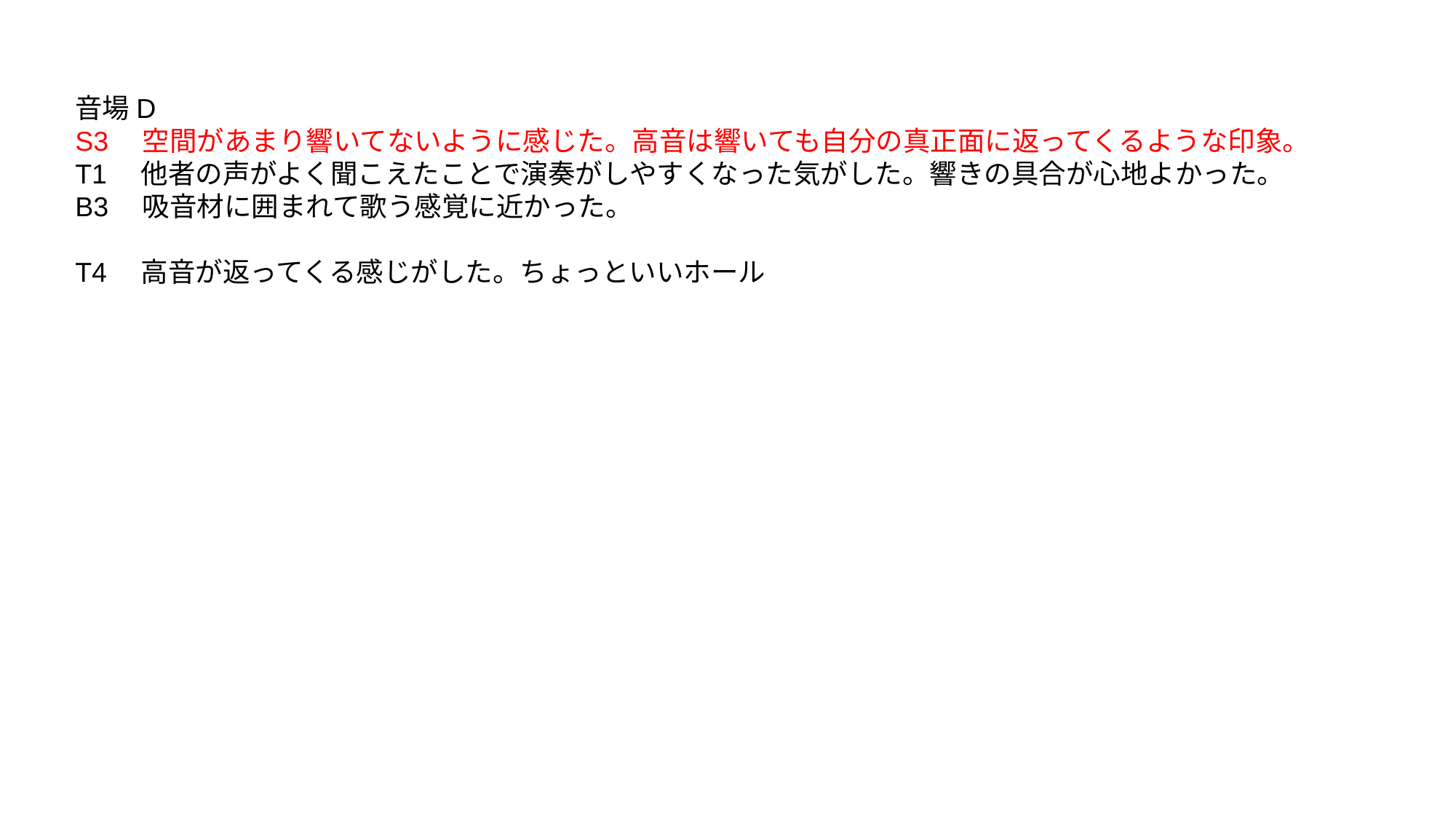

音場D
S3　空間があまり響いてないように感じた。高音は響いても自分の真正面に返ってくるような印象。
T1　他者の声がよく聞こえたことで演奏がしやすくなった気がした。響きの具合が心地よかった。
B3　吸音材に囲まれて歌う感覚に近かった。

T4　高音が返ってくる感じがした。ちょっといいホール